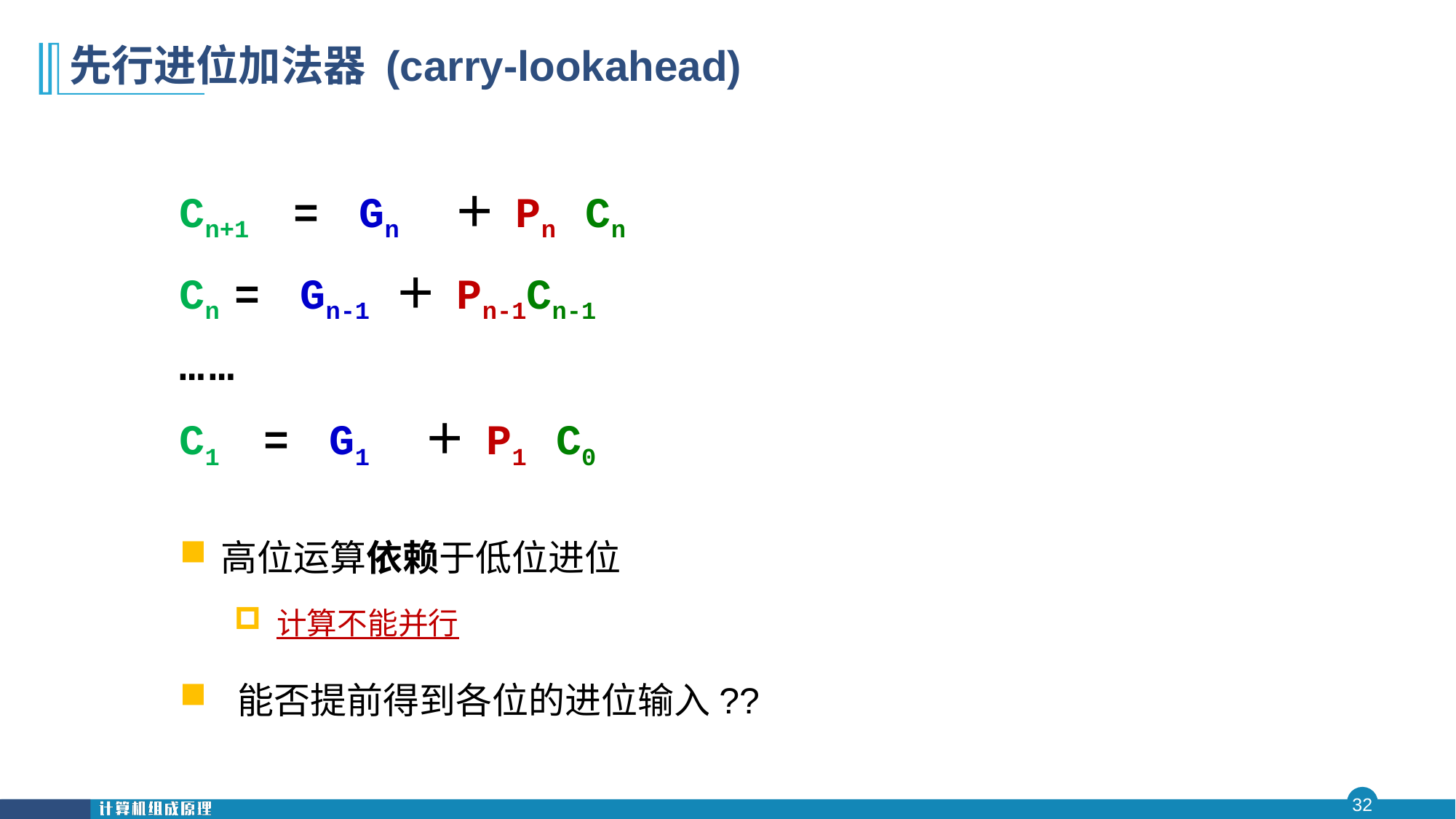

# 先行进位加法器 (carry-lookahead)
Cn+1   =  Gn   ＋ Pn  Cn
Cn =  Gn-1 ＋ Pn-1Cn-1
……
C1   =  G1   ＋ P1  C0
高位运算依赖于低位进位
计算不能并行
 能否提前得到各位的进位输入??